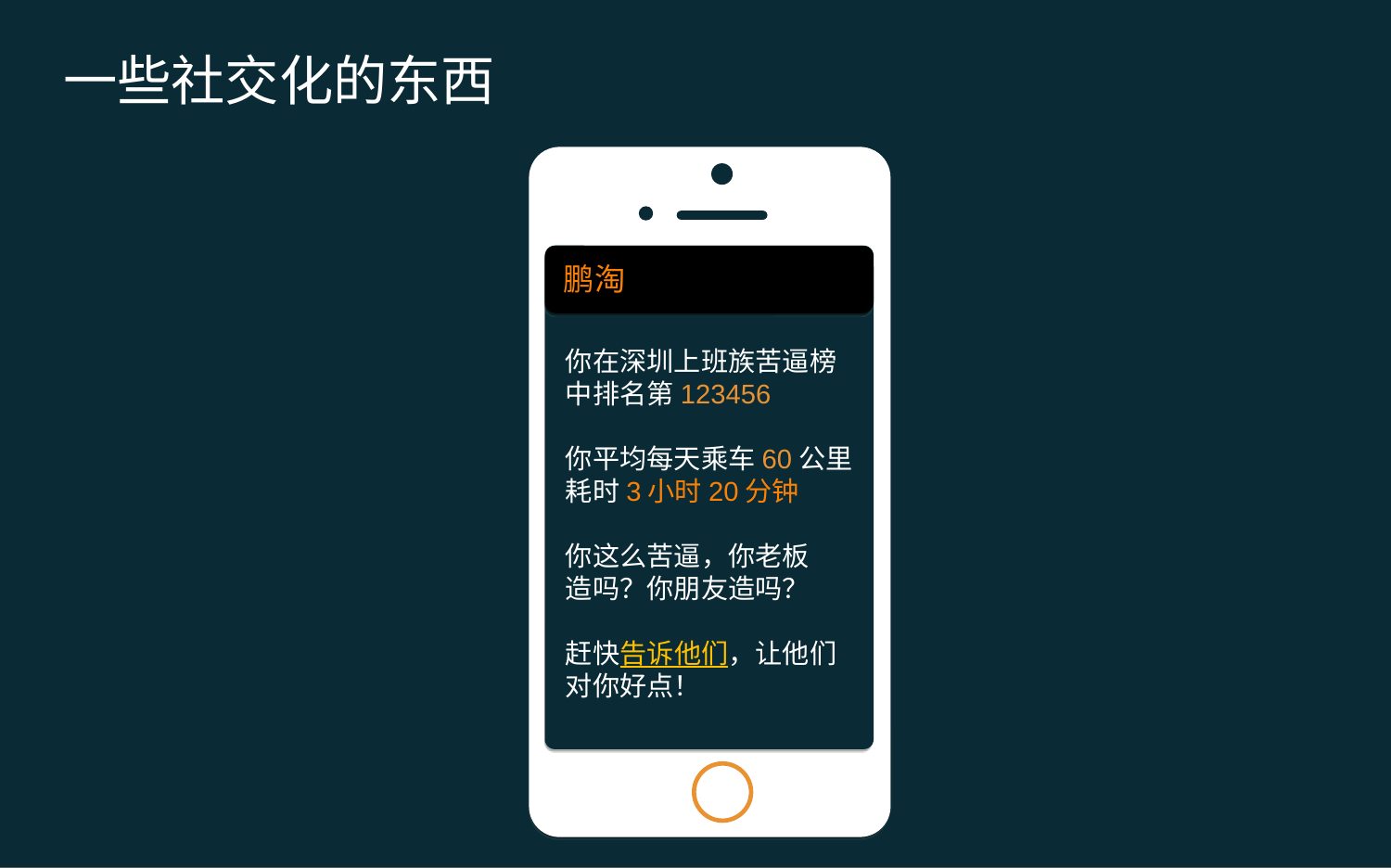

一些社交化的东西

鹏淘
你在深圳上班族苦逼榜
中排名第123456

你平均每天乘车60公里
耗时3小时20分钟

你这么苦逼，你老板
造吗？你朋友造吗？

赶快告诉他们，让他们
对你好点！